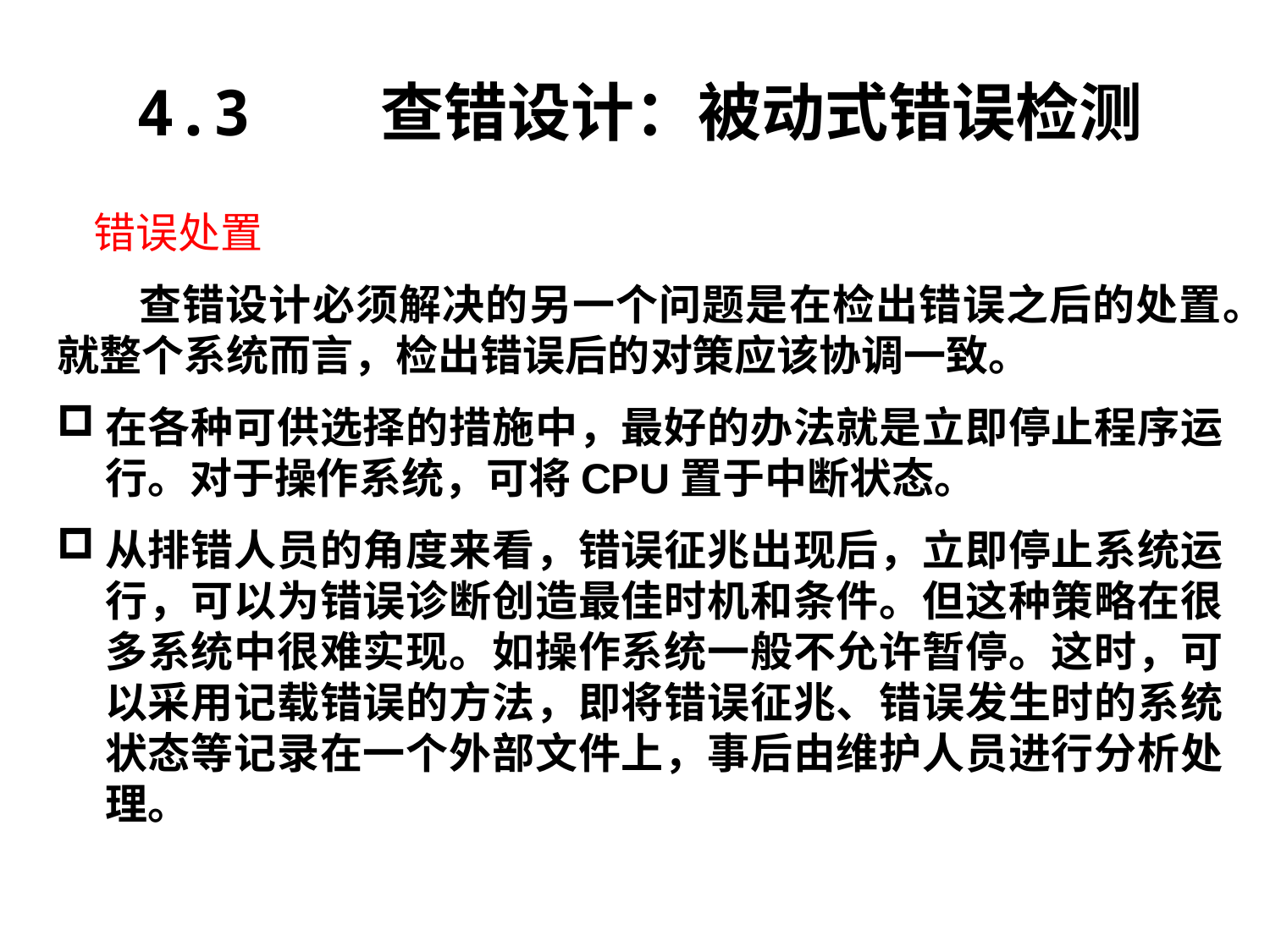

4.3   查错设计：被动式错误检测
错误处置
    查错设计必须解决的另一个问题是在检出错误之后的处置。就整个系统而言，检出错误后的对策应该协调一致。
在各种可供选择的措施中，最好的办法就是立即停止程序运行。对于操作系统，可将CPU置于中断状态。
从排错人员的角度来看，错误征兆出现后，立即停止系统运行，可以为错误诊断创造最佳时机和条件。但这种策略在很多系统中很难实现。如操作系统一般不允许暂停。这时，可以采用记载错误的方法，即将错误征兆、错误发生时的系统状态等记录在一个外部文件上，事后由维护人员进行分析处理。